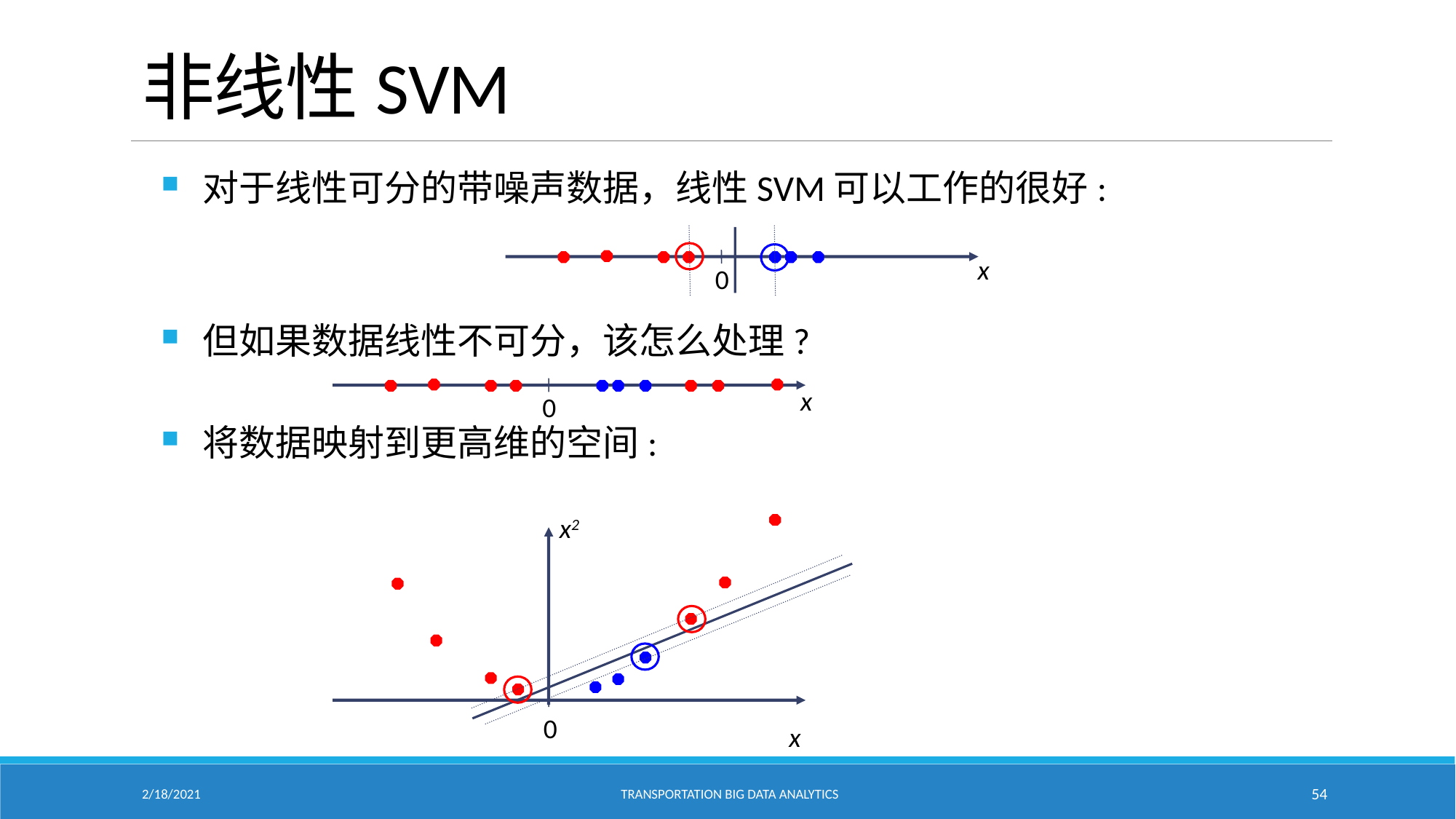

# 非线性SVM
对于线性可分的带噪声数据，线性SVM可以工作的很好:

但如果数据线性不可分，该怎么处理?

将数据映射到更高维的空间:

x

0

x

0
x2

0
x
2/18/2021
Transportation Big Data Analytics
54